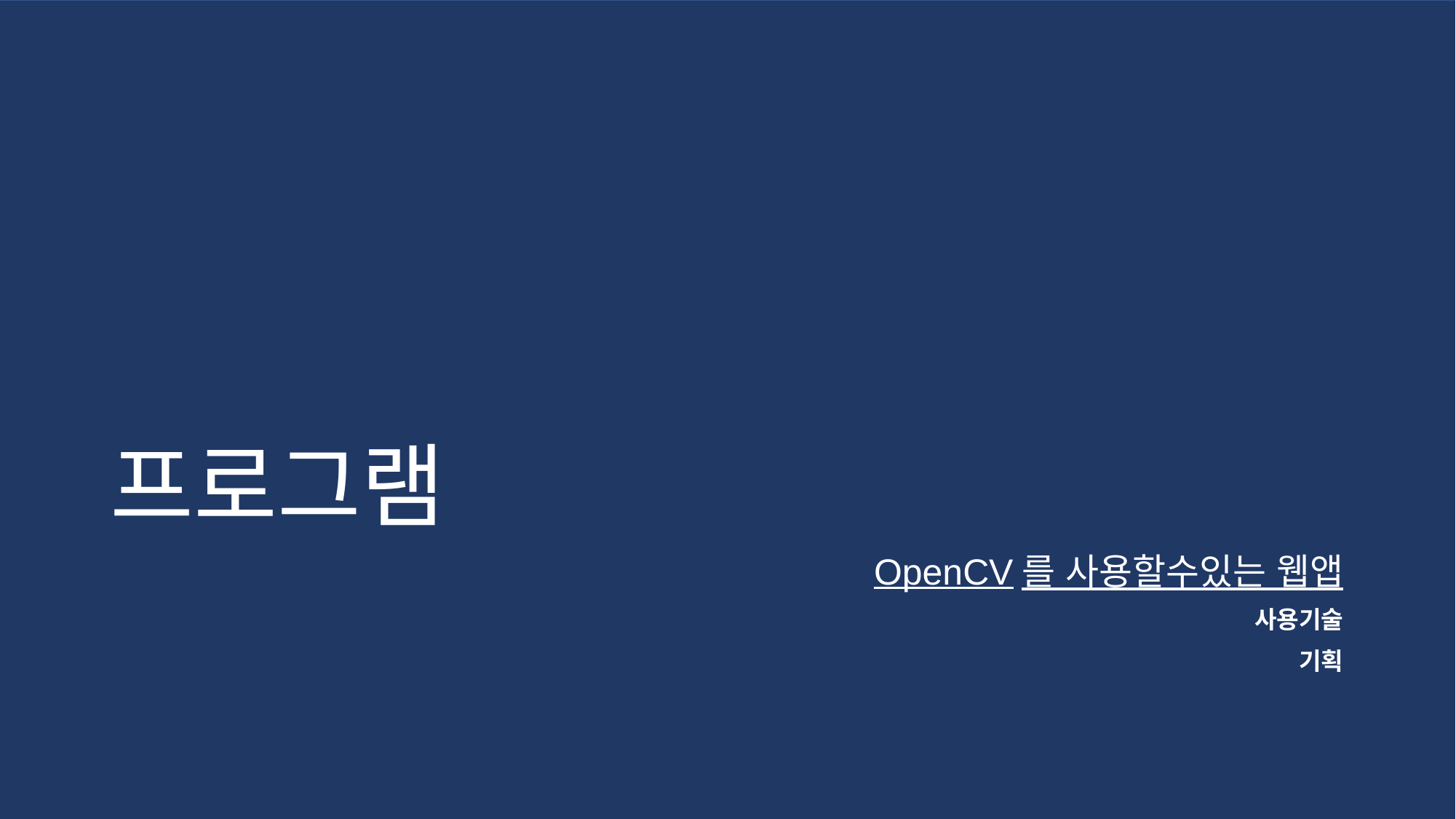

# 프로그램
OpenCV를 사용할수있는 웹앱
사용기술
기획